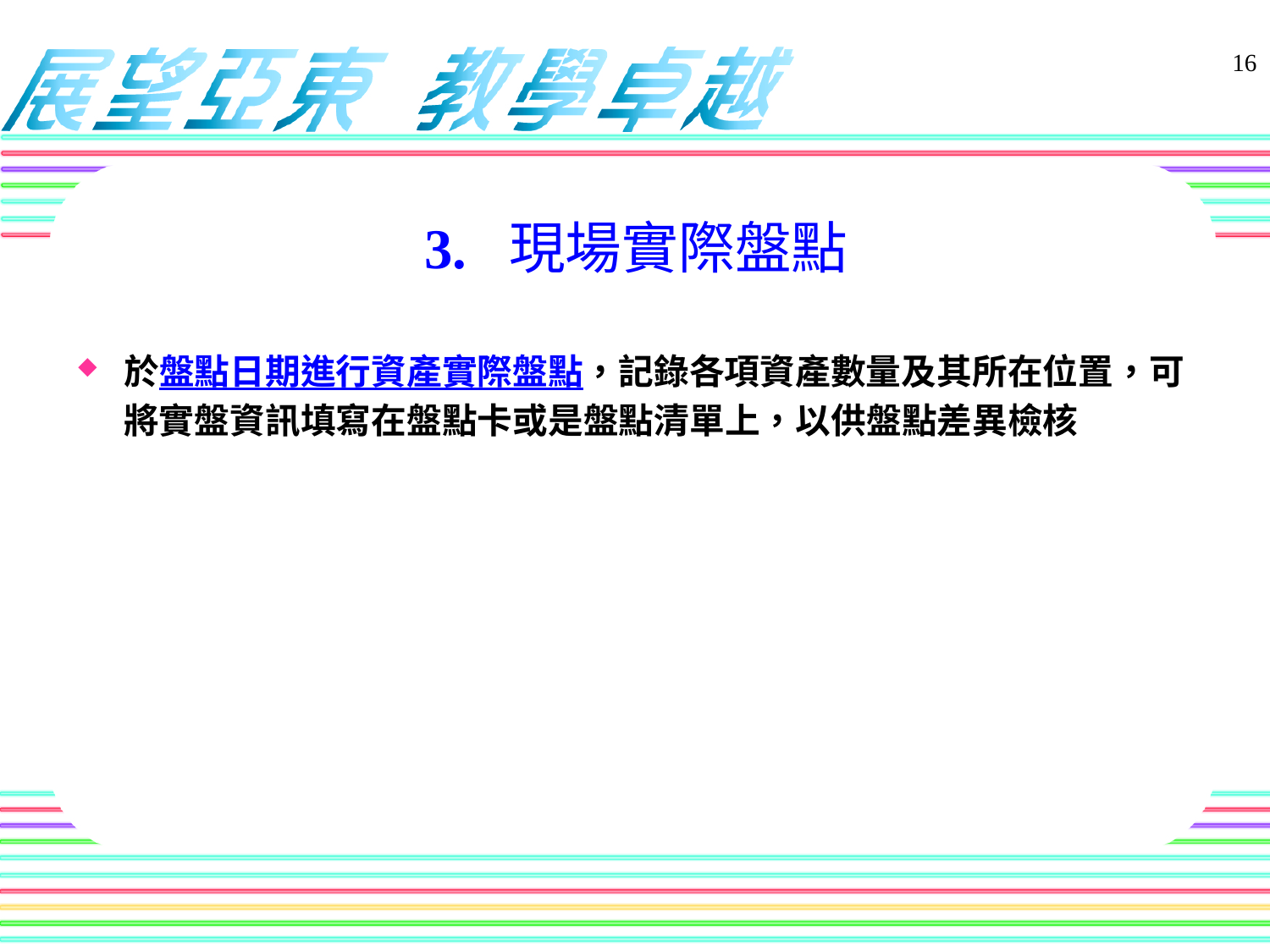

16
3.  現場實際盤點
於盤點日期進行資產實際盤點，記錄各項資產數量及其所在位置，可將實盤資訊填寫在盤點卡或是盤點清單上，以供盤點差異檢核